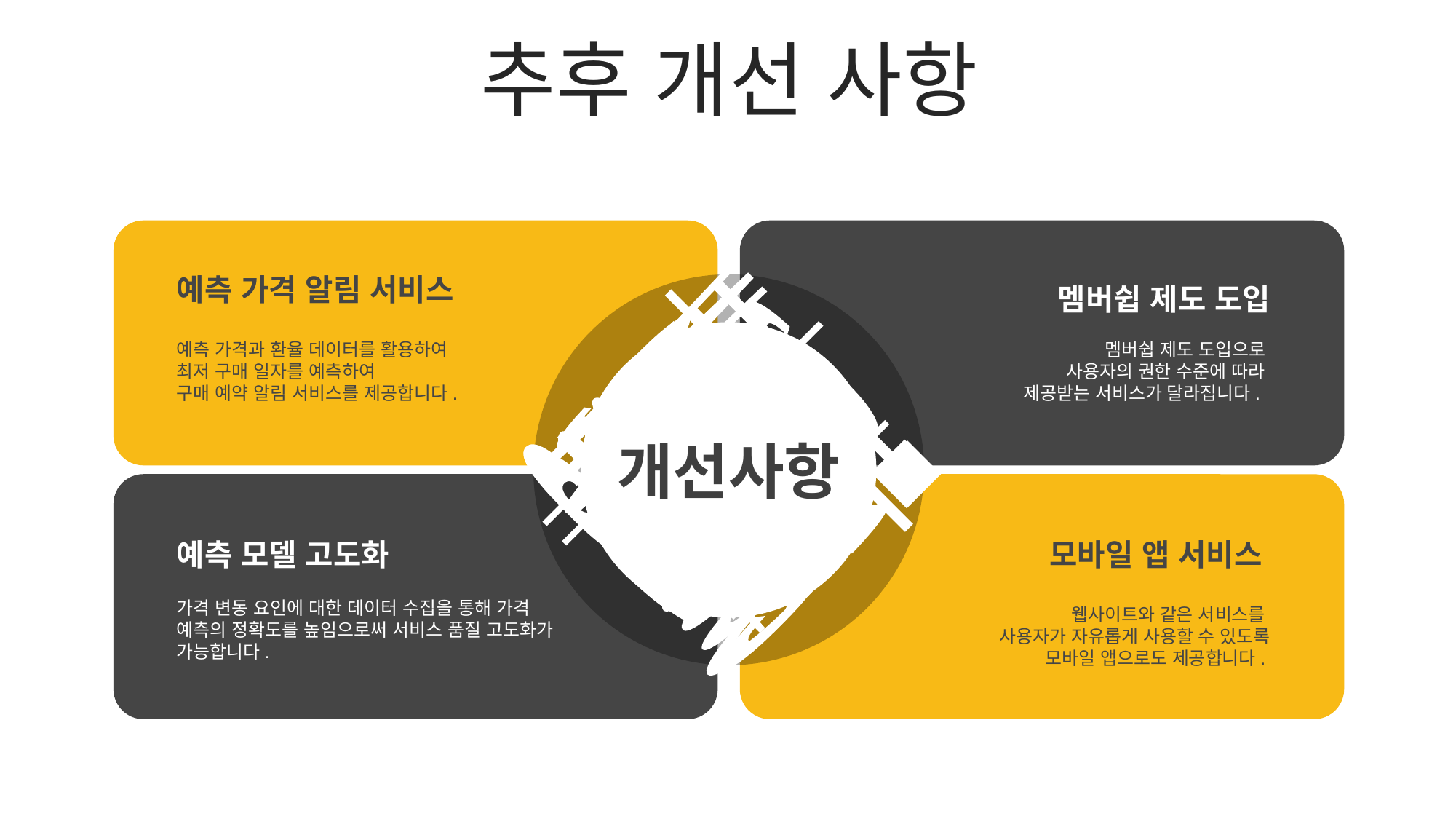

추후 개선 사항

예측 가격 알림 서비스

멤버쉽 제도 도입
Strengths
Weaknesses
Opportunities
Threats
예측 가격과 환율 데이터를 활용하여
최저 구매 일자를 예측하여
구매 예약 알림 서비스를 제공합니다.
멤버쉽 제도 도입으로
사용자의 권한 수준에 따라
제공받는 서비스가 달라집니다.
개선사항
예측 모델 고도화
모바일 앱 서비스
가격 변동 요인에 대한 데이터 수집을 통해 가격 예측의 정확도를 높임으로써 서비스 품질 고도화가 가능합니다.
웹사이트와 같은 서비스를
사용자가 자유롭게 사용할 수 있도록
모바일 앱으로도 제공합니다.